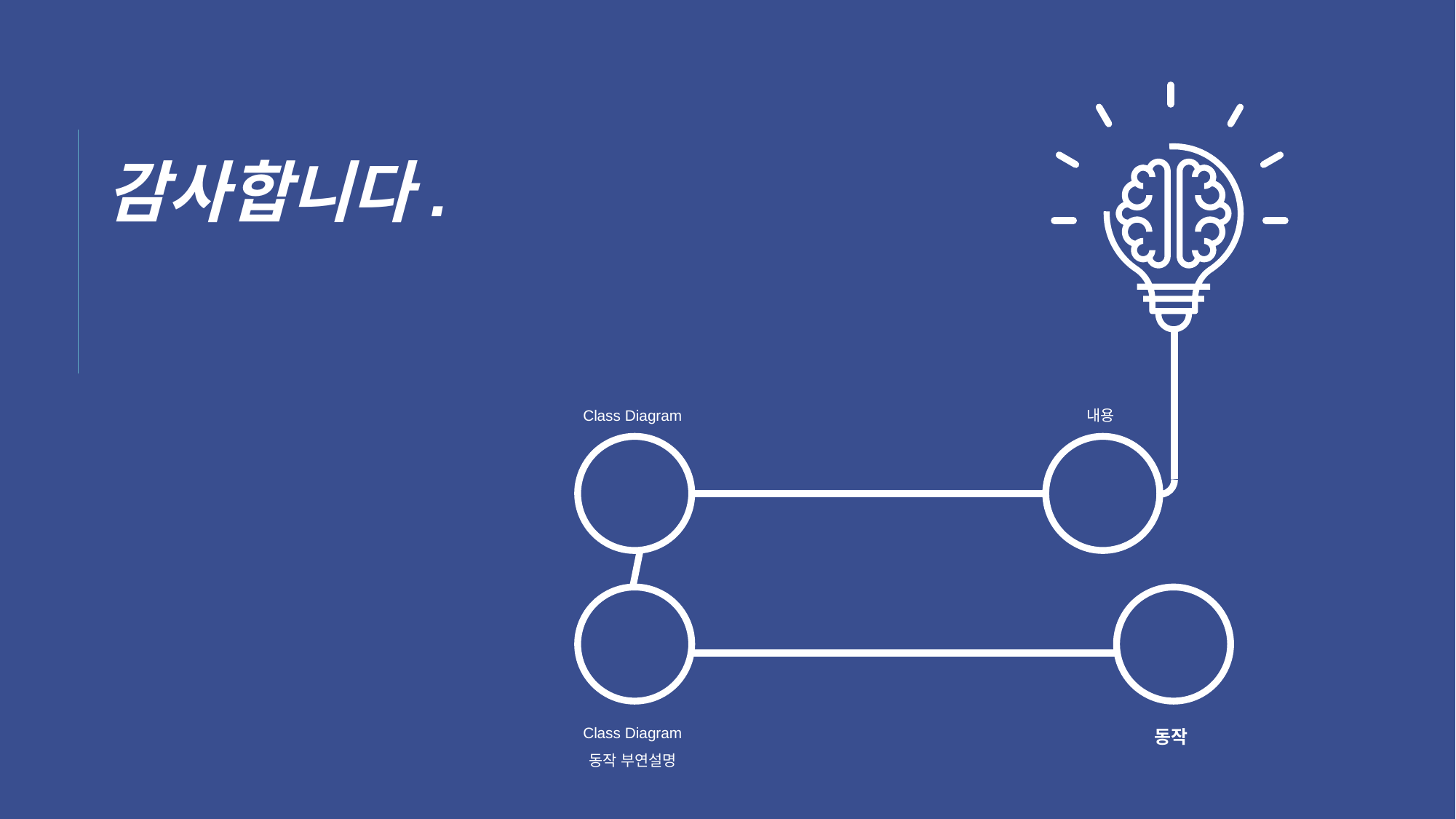

감사합니다.

Class Diagram
내용

Class Diagram
동작 부연설명
동작